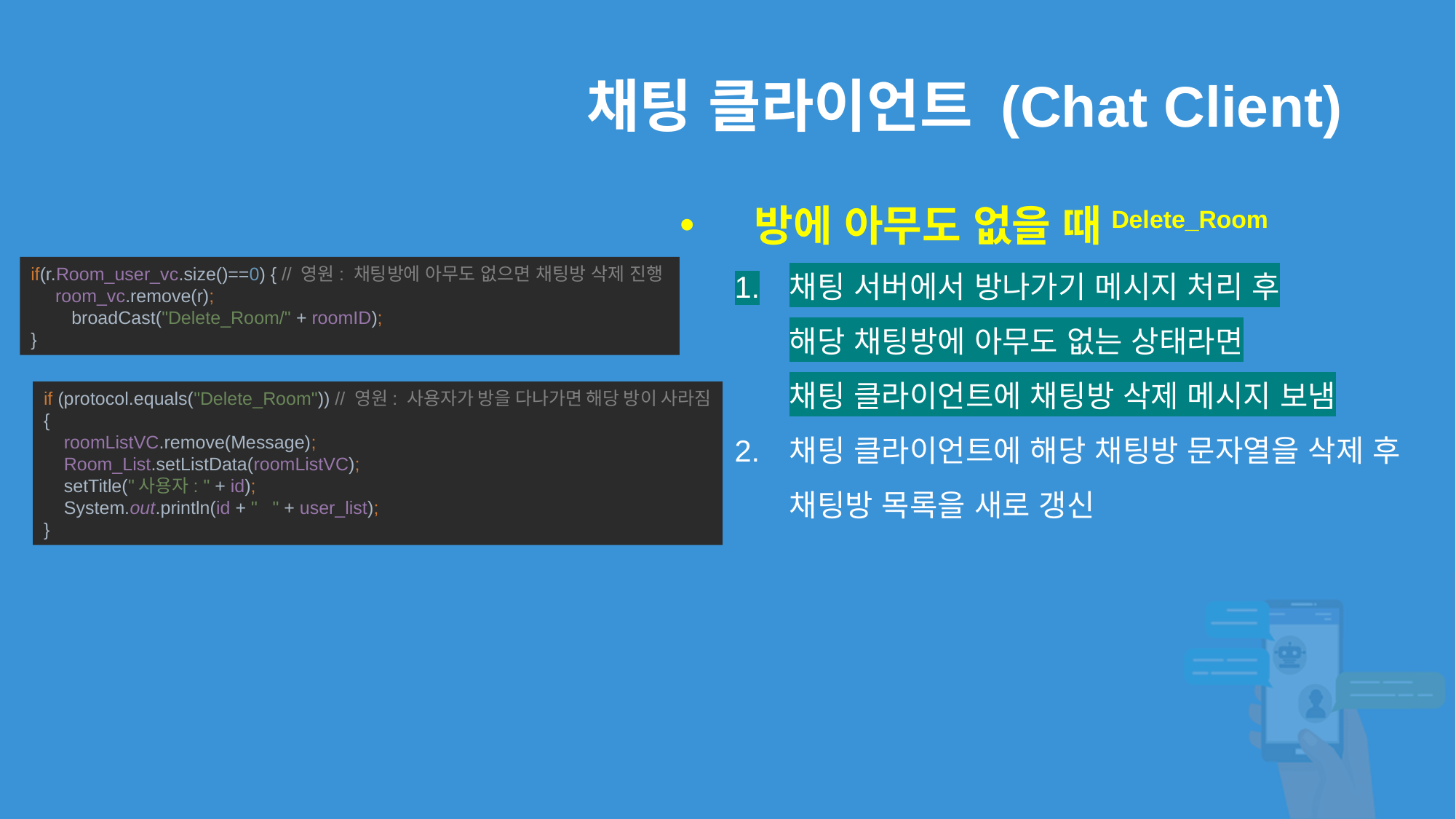

# 채팅 클라이언트 (Chat Client)
 방에 아무도 없을 때Delete_Room
채팅 서버에서 방나가기 메시지 처리 후
해당 채팅방에 아무도 없는 상태라면
채팅 클라이언트에 채팅방 삭제 메시지 보냄
채팅 클라이언트에 해당 채팅방 문자열을 삭제 후
채팅방 목록을 새로 갱신
if(r.Room_user_vc.size()==0) { // 영원: 채팅방에 아무도 없으면 채팅방 삭제 진행
    room_vc.remove(r);
        broadCast("Delete_Room/" + roomID);
}
if (protocol.equals("Delete_Room")) // 영원: 사용자가 방을 다나가면 해당 방이 사라짐
{
    roomListVC.remove(Message);
    Room_List.setListData(roomListVC);
    setTitle("사용자: " + id);
    System.out.println(id + "   " + user_list);
}